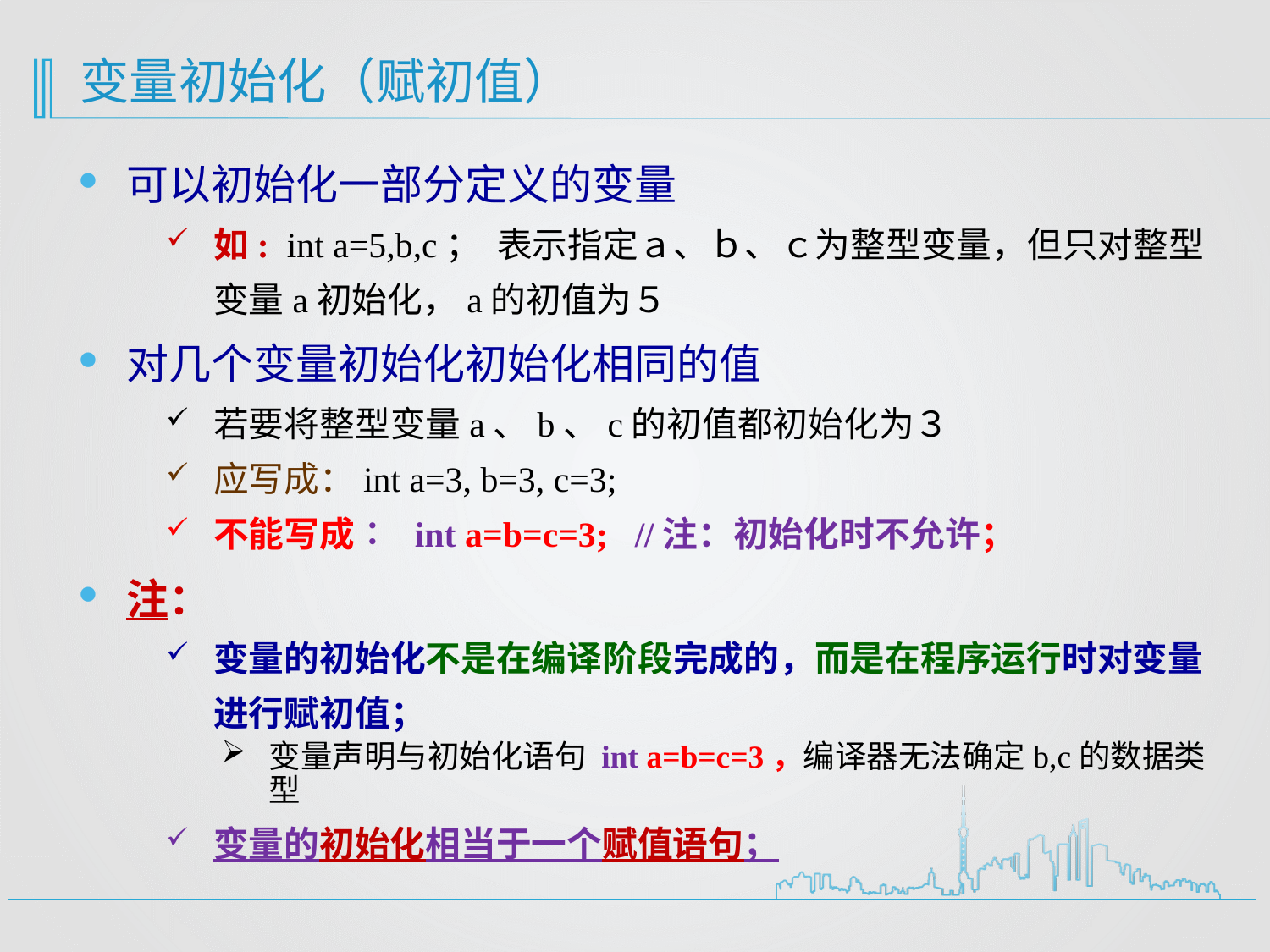

# 变量初始化（赋初值）
可以初始化一部分定义的变量
如:  int a=5,b,c；  表示指定ａ、ｂ、ｃ为整型变量，但只对整型变量a初始化，a的初值为５
对几个变量初始化初始化相同的值
若要将整型变量a、b、c的初值都初始化为３
应写成：int a=3, b=3, c=3;
不能写成∶  int a=b=c=3;   //注：初始化时不允许；
注：
变量的初始化不是在编译阶段完成的，而是在程序运行时对变量进行赋初值；
变量声明与初始化语句 int a=b=c=3，编译器无法确定b,c的数据类型
变量的初始化相当于一个赋值语句；